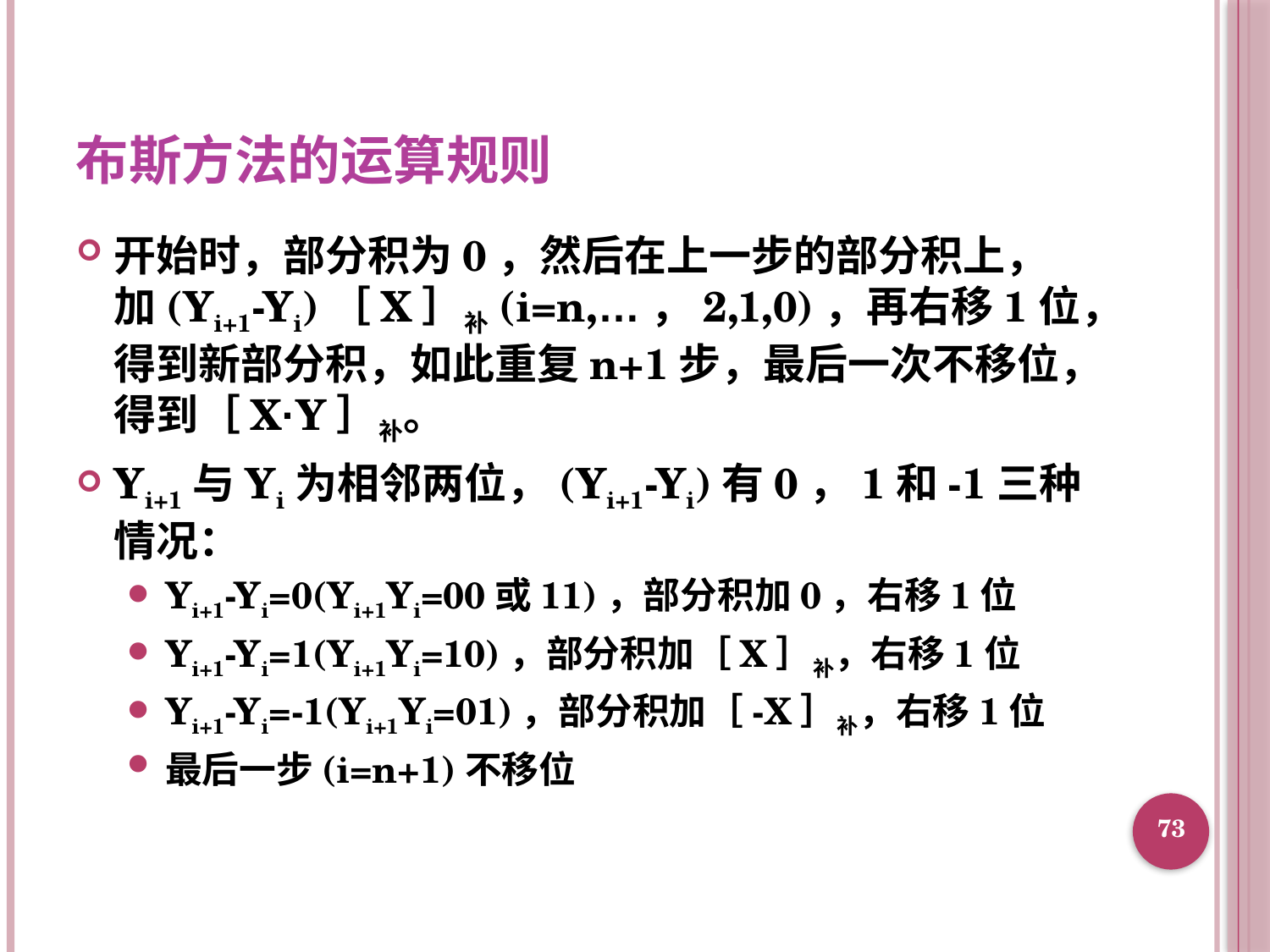

# 布斯方法的运算规则
开始时，部分积为0，然后在上一步的部分积上，加(Yi+1-Yi)［X］补(i=n,…，2,1,0)，再右移1位，得到新部分积，如此重复n+1步，最后一次不移位，得到［X·Y］补。
Yi+1与Yi为相邻两位，(Yi+1-Yi)有0，1和-1三种情况：
Yi+1-Yi=0(Yi+1Yi=00或11)，部分积加0，右移1位
Yi+1-Yi=1(Yi+1Yi=10)，部分积加［X］补，右移1位
Yi+1-Yi=-1(Yi+1Yi=01)，部分积加［-X］补，右移1位
最后一步(i=n+1)不移位
73